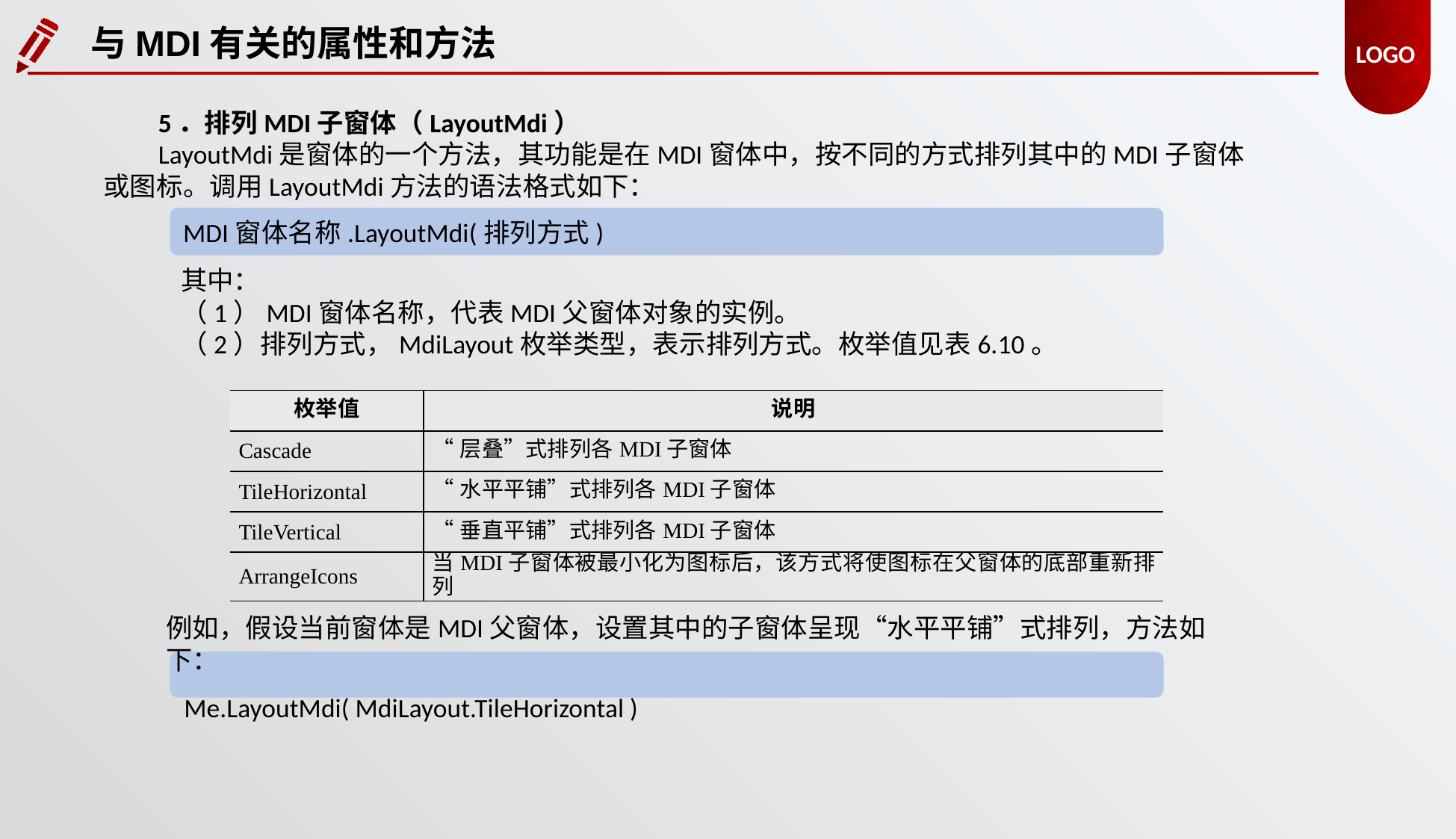

与MDI有关的属性和方法
5．排列MDI子窗体（LayoutMdi）
LayoutMdi是窗体的一个方法，其功能是在MDI窗体中，按不同的方式排列其中的MDI子窗体或图标。调用LayoutMdi方法的语法格式如下：
MDI窗体名称.LayoutMdi(排列方式)
其中：
（1）MDI窗体名称，代表MDI父窗体对象的实例。
（2）排列方式，MdiLayout枚举类型，表示排列方式。枚举值见表6.10。
| 枚举值 | 说明 |
| --- | --- |
| Cascade | “层叠”式排列各MDI子窗体 |
| TileHorizontal | “水平平铺”式排列各MDI子窗体 |
| TileVertical | “垂直平铺”式排列各MDI子窗体 |
| ArrangeIcons | 当MDI子窗体被最小化为图标后，该方式将使图标在父窗体的底部重新排列 |
例如，假设当前窗体是MDI父窗体，设置其中的子窗体呈现“水平平铺”式排列，方法如下：
   Me.LayoutMdi( MdiLayout.TileHorizontal )